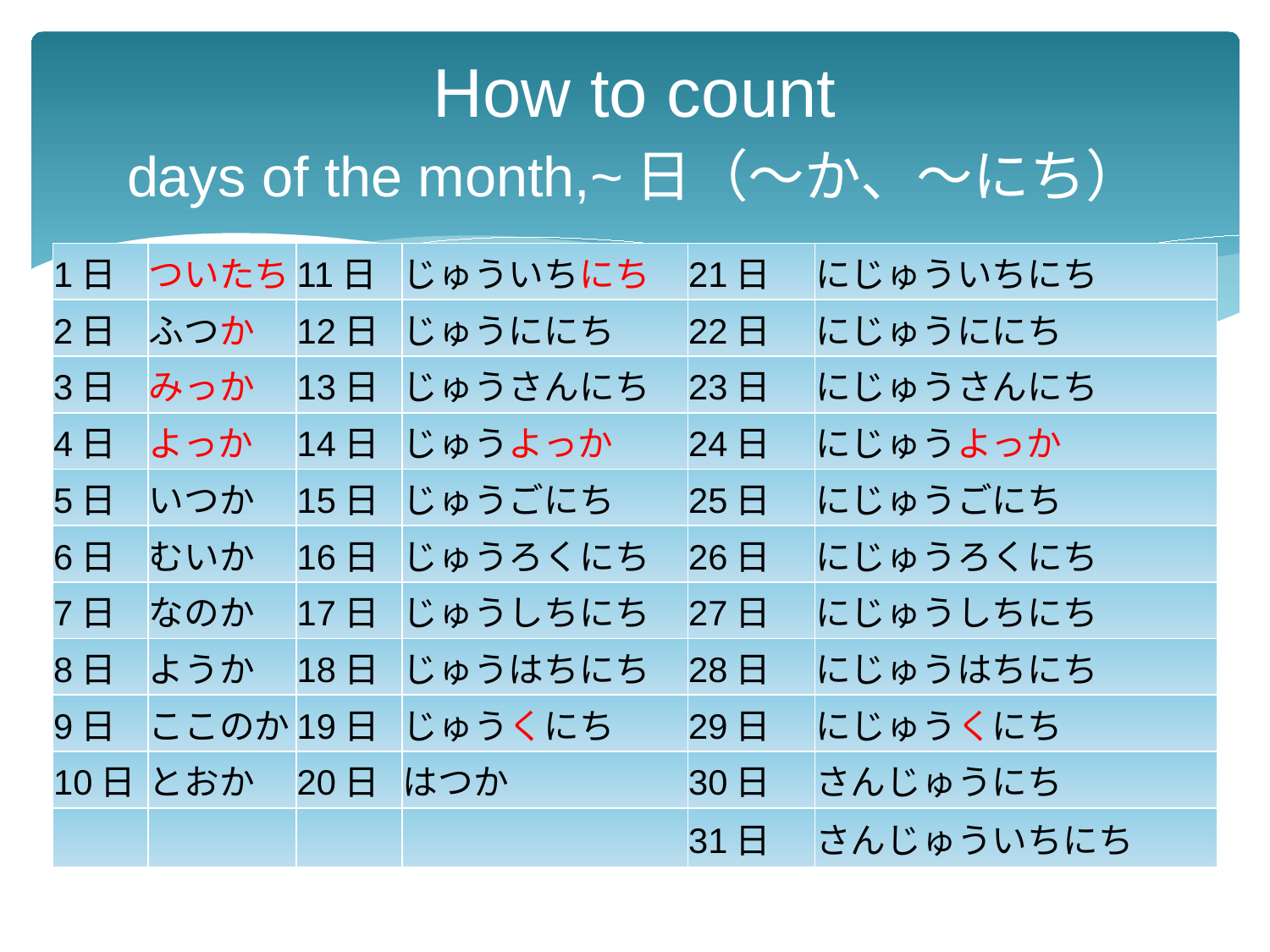

# How to count days of the month,~日（～か、～にち）
| 1日 | ついたち | 11日 | じゅういちにち | 21日 | にじゅういちにち |
| --- | --- | --- | --- | --- | --- |
| 2日 | ふつか | 12日 | じゅうににち | 22日 | にじゅうににち |
| 3日 | みっか | 13日 | じゅうさんにち | 23日 | にじゅうさんにち |
| 4日 | よっか | 14日 | じゅうよっか | 24日 | にじゅうよっか |
| 5日 | いつか | 15日 | じゅうごにち | 25日 | にじゅうごにち |
| 6日 | むいか | 16日 | じゅうろくにち | 26日 | にじゅうろくにち |
| 7日 | なのか | 17日 | じゅうしちにち | 27日 | にじゅうしちにち |
| 8日 | ようか | 18日 | じゅうはちにち | 28日 | にじゅうはちにち |
| 9日 | ここのか | 19日 | じゅうくにち | 29日 | にじゅうくにち |
| 10日 | とおか | 20日 | はつか | 30日 | さんじゅうにち |
|  |  |  |  | 31日 | さんじゅういちにち |